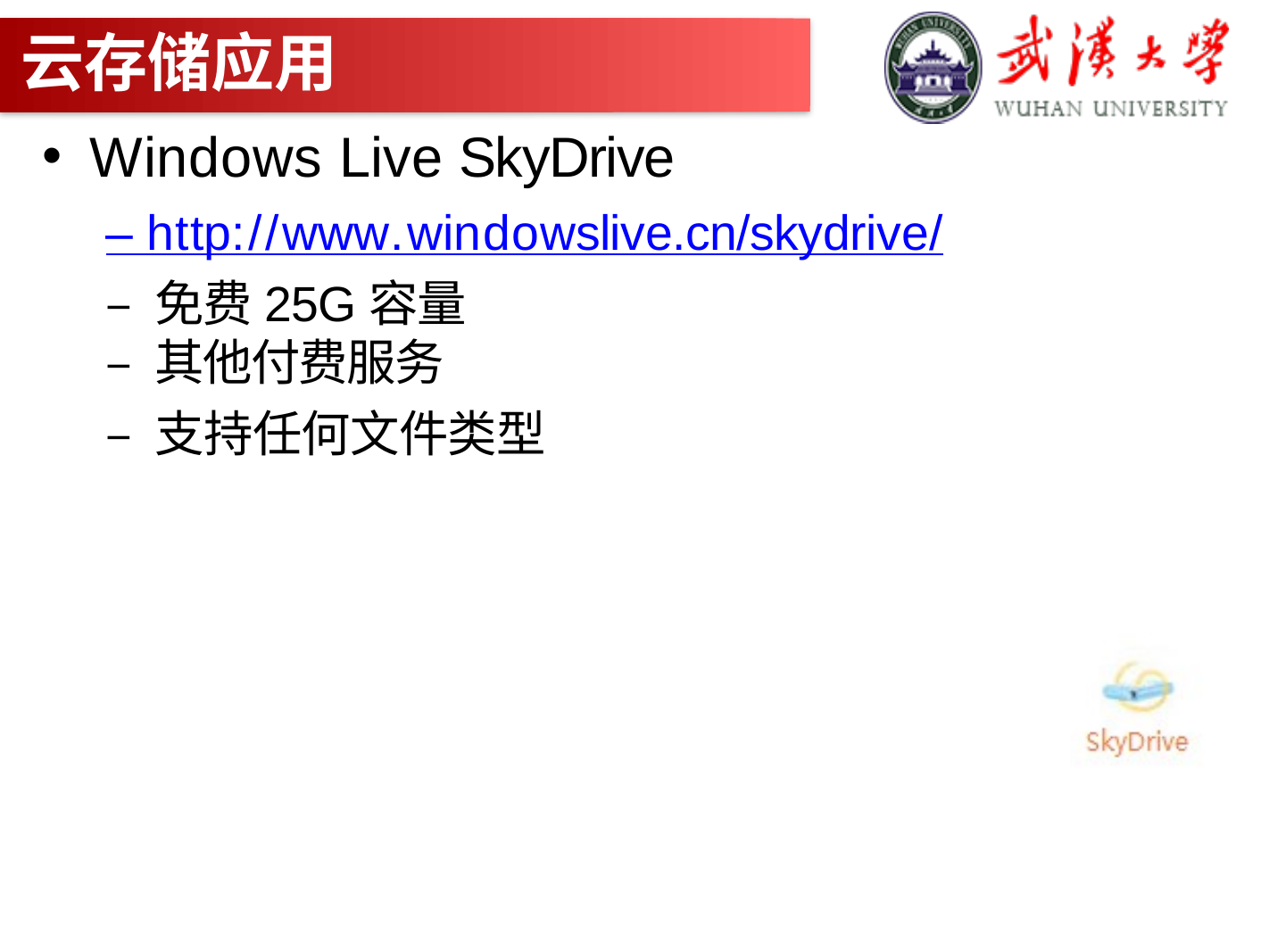

# 云存储应用
Windows Live SkyDrive

– http://www.windowslive.cn/skydrive/

– 免费25G容量
– 其他付费服务

– 支持任何文件类型